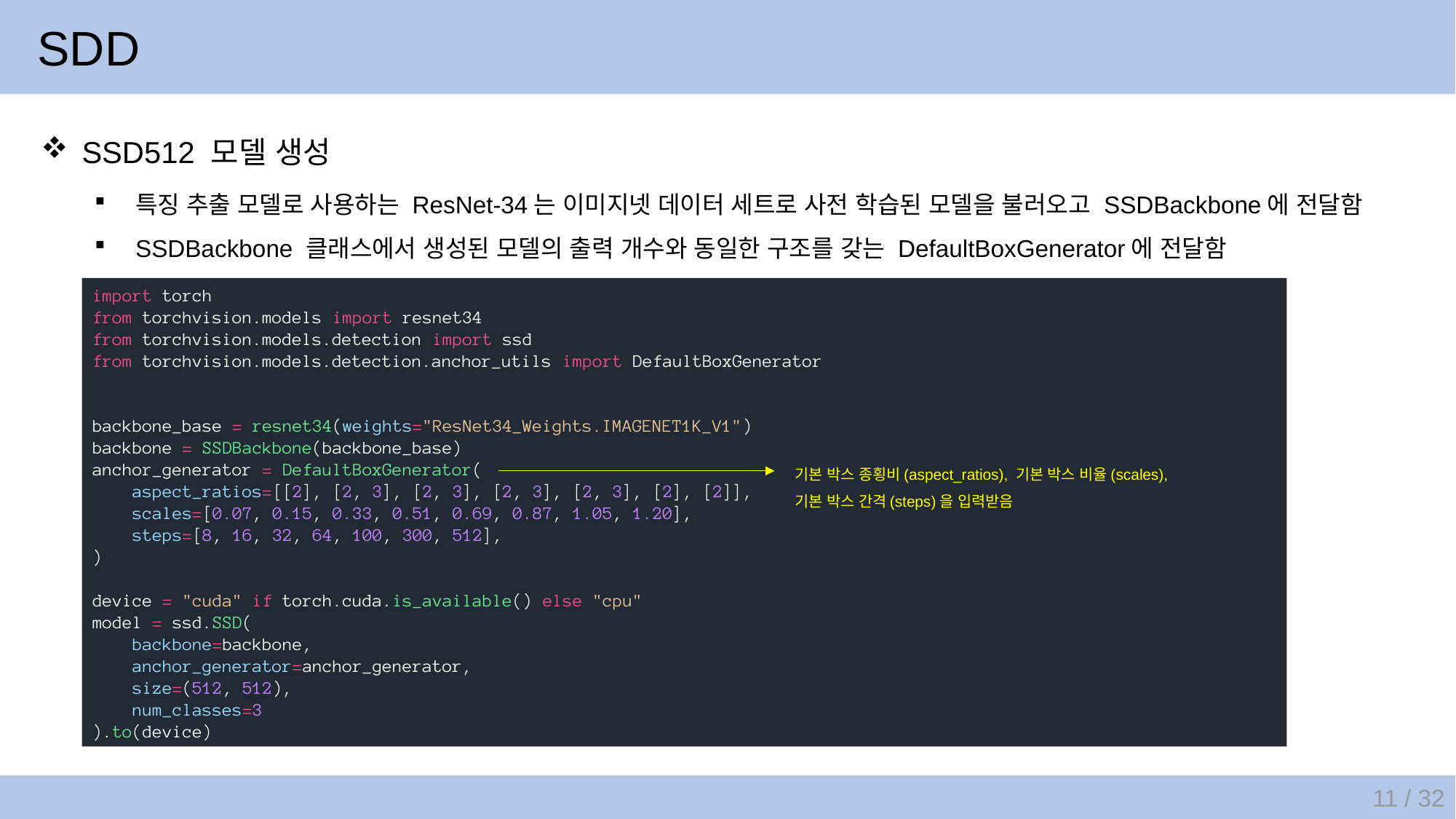

SDD
SSD512 모델 생성
특징 추출 모델로 사용하는 ResNet-34는 이미지넷 데이터 세트로 사전 학습된 모델을 불러오고 SSDBackbone에 전달함
SSDBackbone 클래스에서 생성된 모델의 출력 개수와 동일한 구조를 갖는 DefaultBoxGenerator에 전달함
import torch
from torchvision.models import resnet34
from torchvision.models.detection import ssd
from torchvision.models.detection.anchor_utils import DefaultBoxGenerator
backbone_base = resnet34(weights="ResNet34_Weights.IMAGENET1K_V1")
backbone = SSDBackbone(backbone_base)
anchor_generator = DefaultBoxGenerator(
    aspect_ratios=[[2], [2, 3], [2, 3], [2, 3], [2, 3], [2], [2]],
    scales=[0.07, 0.15, 0.33, 0.51, 0.69, 0.87, 1.05, 1.20],
    steps=[8, 16, 32, 64, 100, 300, 512],
)
device = "cuda" if torch.cuda.is_available() else "cpu"
model = ssd.SSD(
    backbone=backbone,
    anchor_generator=anchor_generator,
    size=(512, 512),
    num_classes=3
).to(device)
기본 박스 종횡비(aspect_ratios), 기본 박스 비율(scales),
기본 박스 간격(steps)을 입력받음
11 / 32